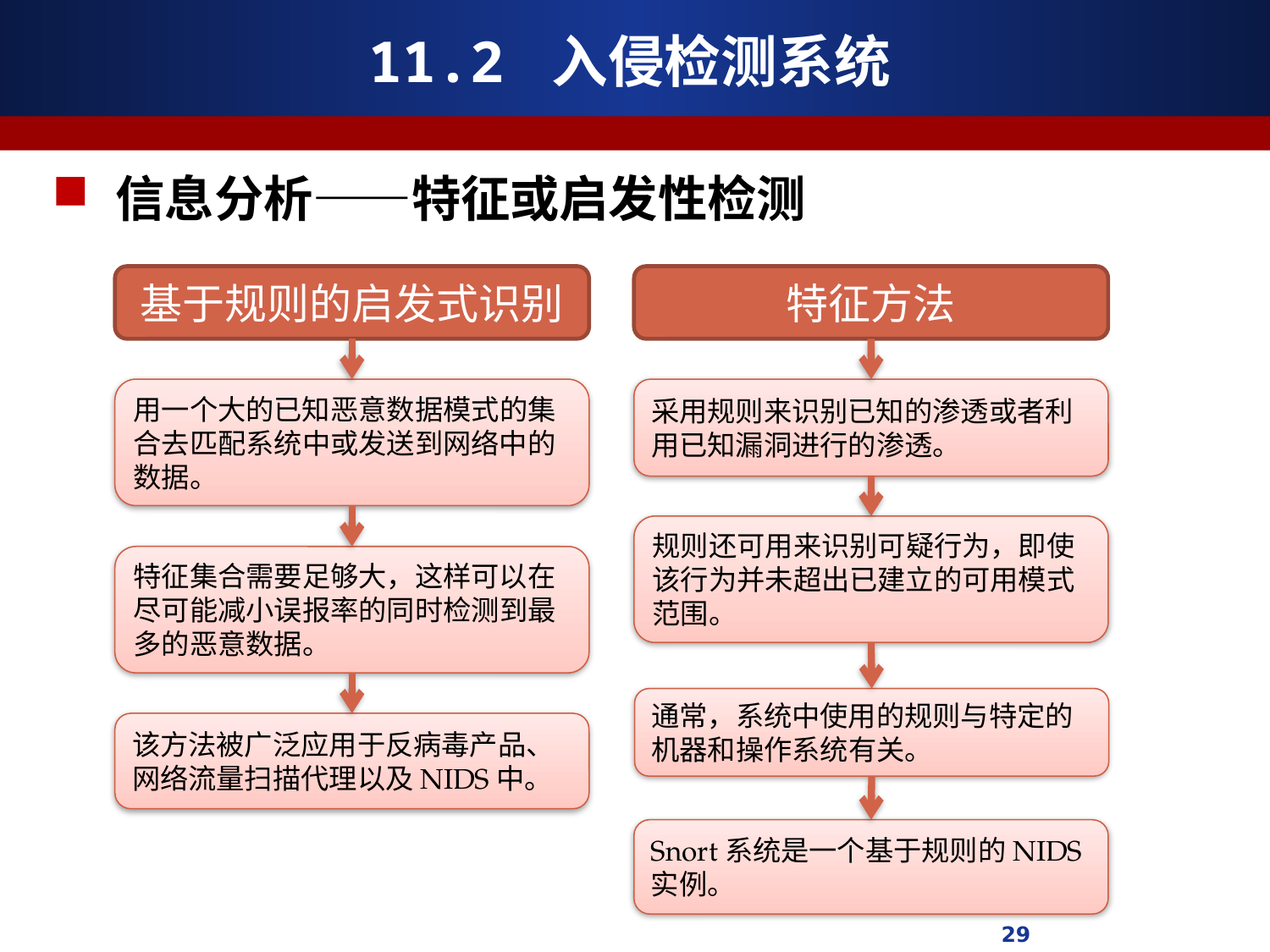

# 11.2 入侵检测系统
信息分析——特征或启发性检测
基于规则的启发式识别
特征方法
用一个大的已知恶意数据模式的集合去匹配系统中或发送到网络中的数据。
采用规则来识别已知的渗透或者利用已知漏洞进行的渗透。
规则还可用来识别可疑行为，即使该行为并未超出已建立的可用模式范围。
特征集合需要足够大，这样可以在尽可能减小误报率的同时检测到最多的恶意数据。
通常，系统中使用的规则与特定的机器和操作系统有关。
该方法被广泛应用于反病毒产品、网络流量扫描代理以及NIDS中。
Snort系统是一个基于规则的NIDS实例。
29